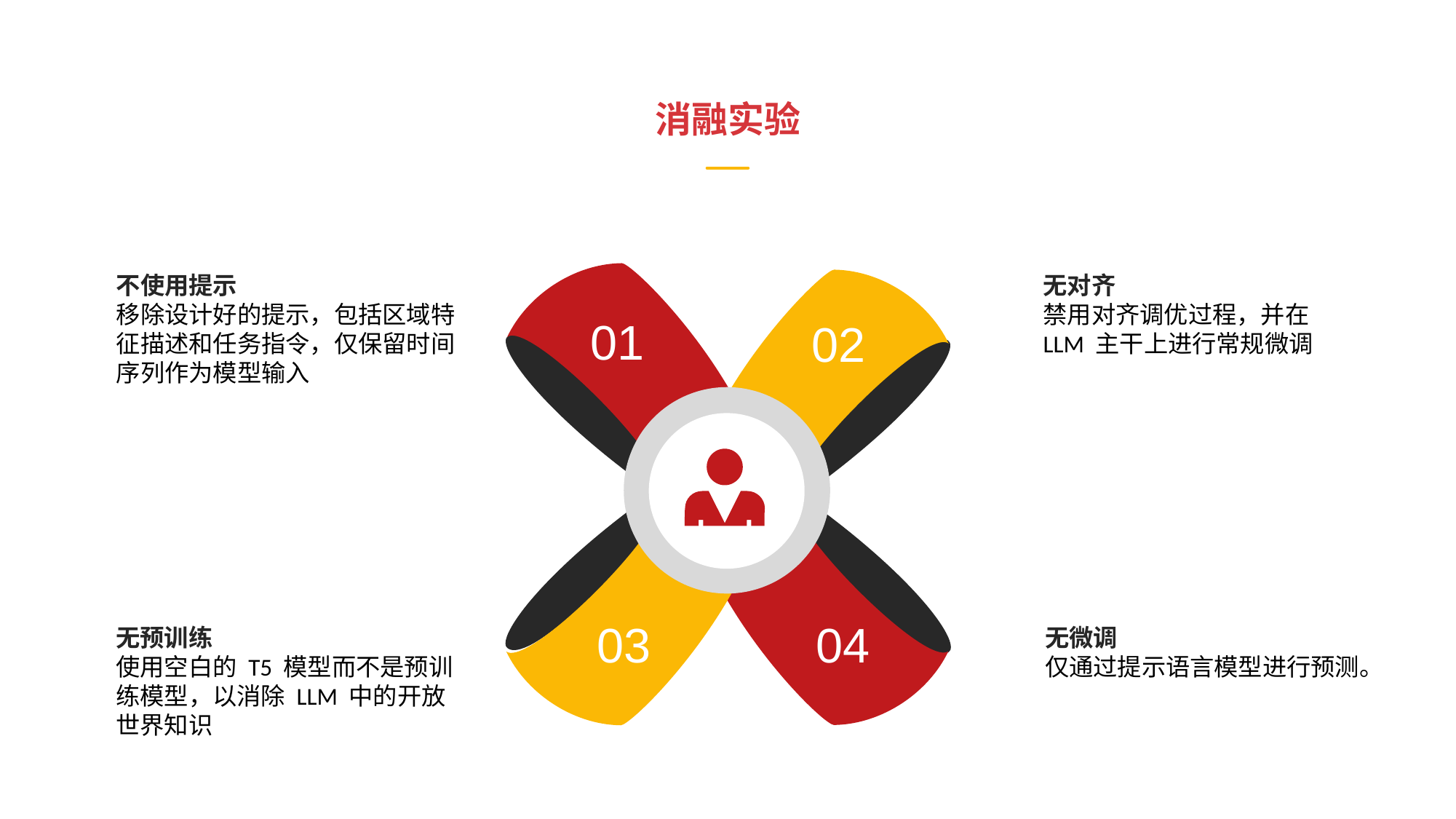

消融实验

不使用提示
移除设计好的提示，包括区域特征描述和任务指令，仅保留时间序列作为模型输入

无对齐
禁用对齐调优过程，并在 LLM 主干上进行常规微调

01
02

03
04
无预训练
使用空白的 T5 模型而不是预训练模型，以消除 LLM 中的开放世界知识

无微调
仅通过提示语言模型进行预测。